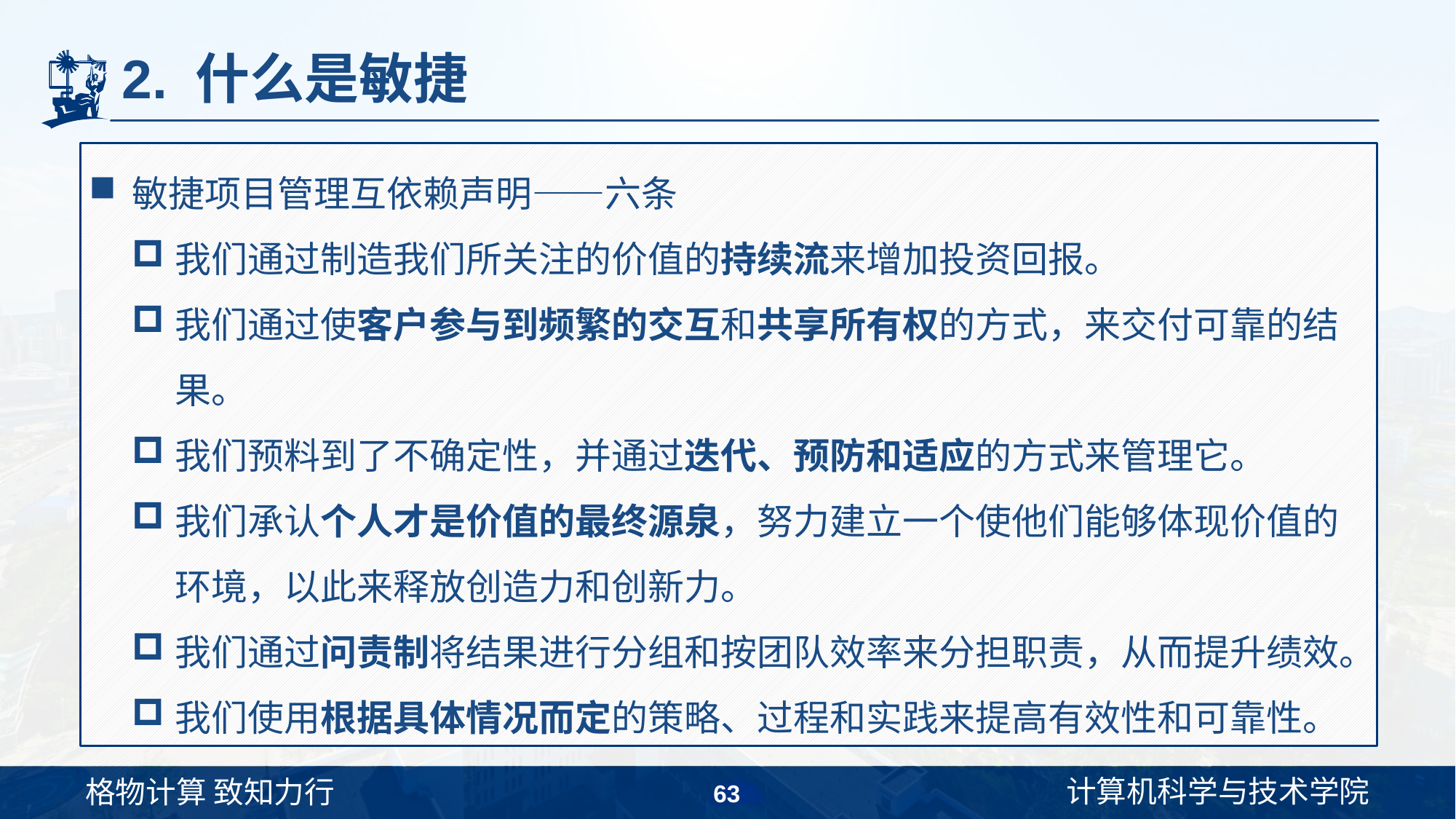

# 2. 什么是敏捷
敏捷项目管理互依赖声明——六条
我们通过制造我们所关注的价值的持续流来增加投资回报。
我们通过使客户参与到频繁的交互和共享所有权的方式，来交付可靠的结果。
我们预料到了不确定性，并通过迭代、预防和适应的方式来管理它。
我们承认个人才是价值的最终源泉，努力建立一个使他们能够体现价值的环境，以此来释放创造力和创新力。
我们通过问责制将结果进行分组和按团队效率来分担职责，从而提升绩效。
我们使用根据具体情况而定的策略、过程和实践来提高有效性和可靠性。

63